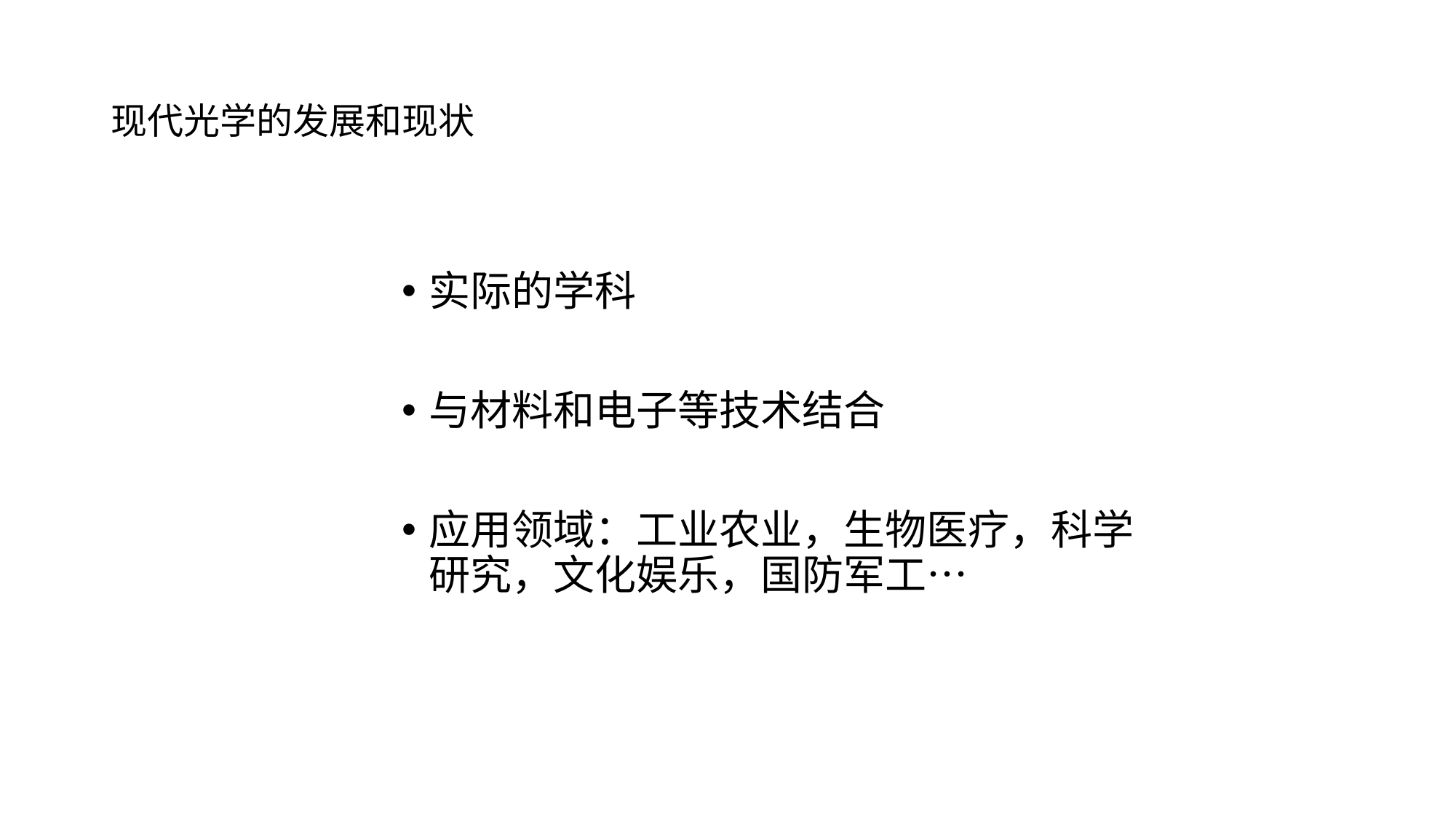

# 现代光学的发展和现状
实际的学科

与材料和电子等技术结合

应用领域：工业农业，生物医疗，科学研究，文化娱乐，国防军工…